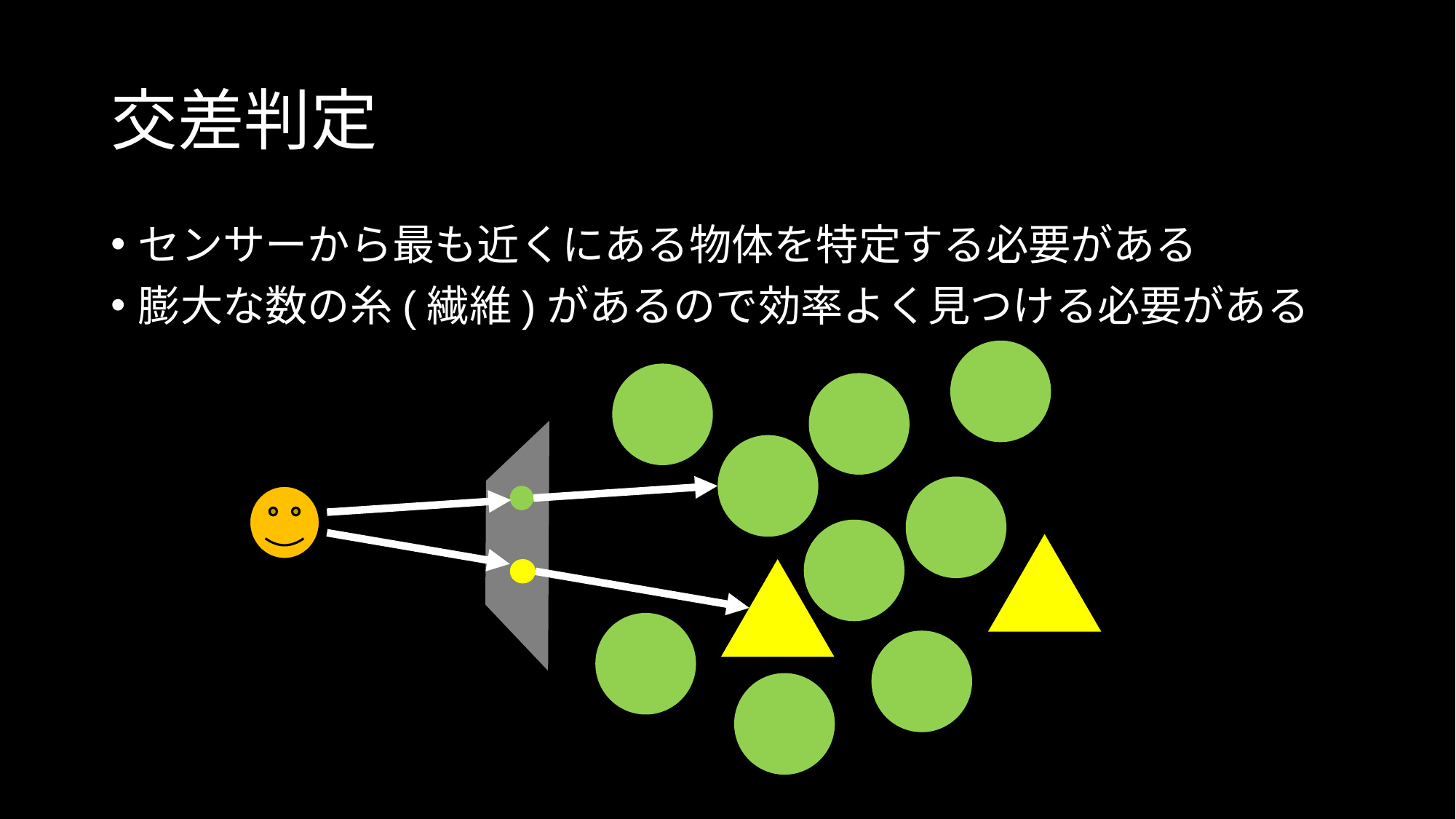

# 交差判定
センサーから最も近くにある物体を特定する必要がある
膨大な数の糸(繊維)があるので効率よく見つける必要がある